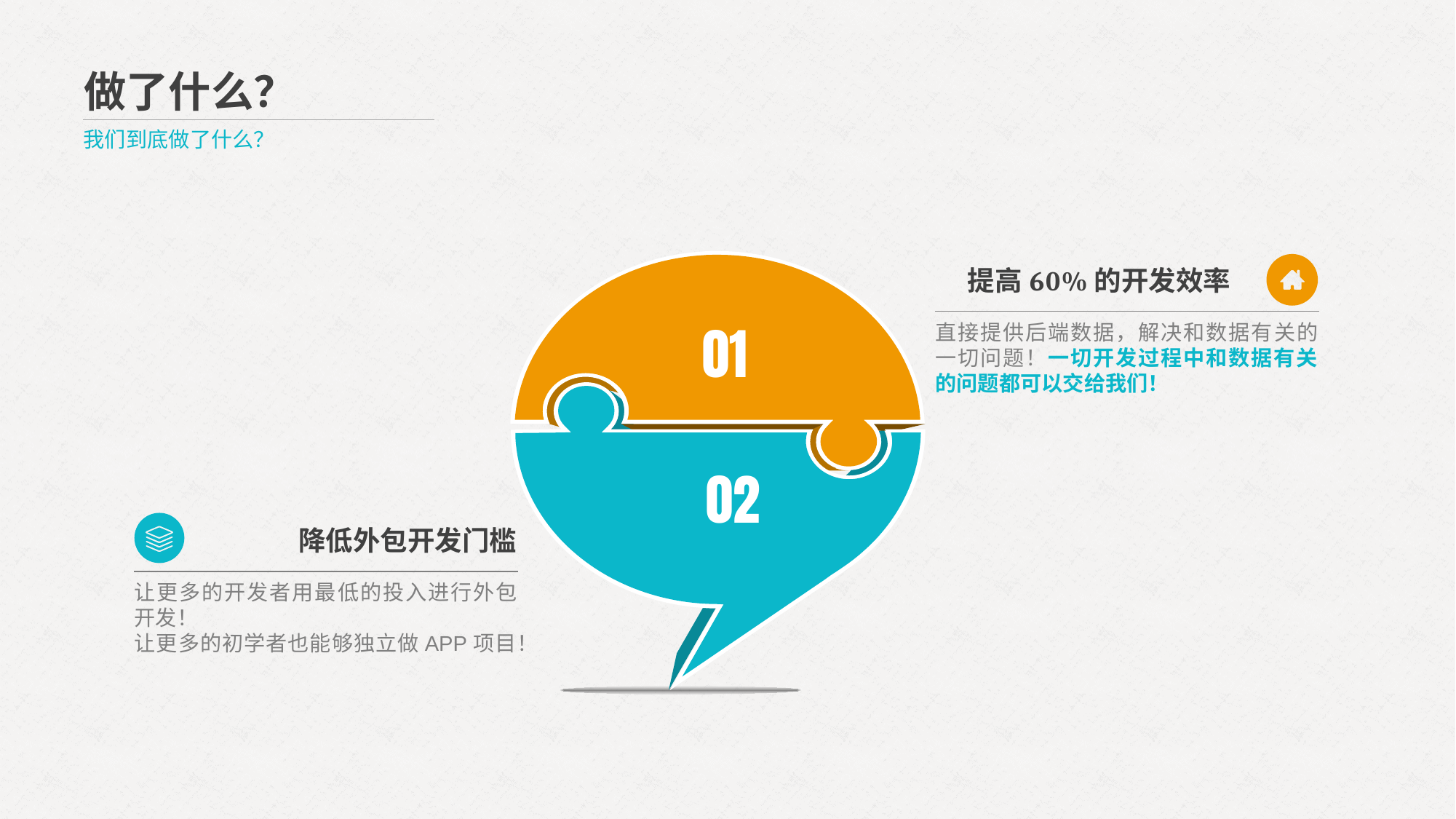

做了什么？
我们到底做了什么？

提高60%的开发效率
直接提供后端数据，解决和数据有关的一切问题！一切开发过程中和数据有关的问题都可以交给我们！
01
02

降低外包开发门槛
让更多的开发者用最低的投入进行外包开发！
让更多的初学者也能够独立做APP项目！